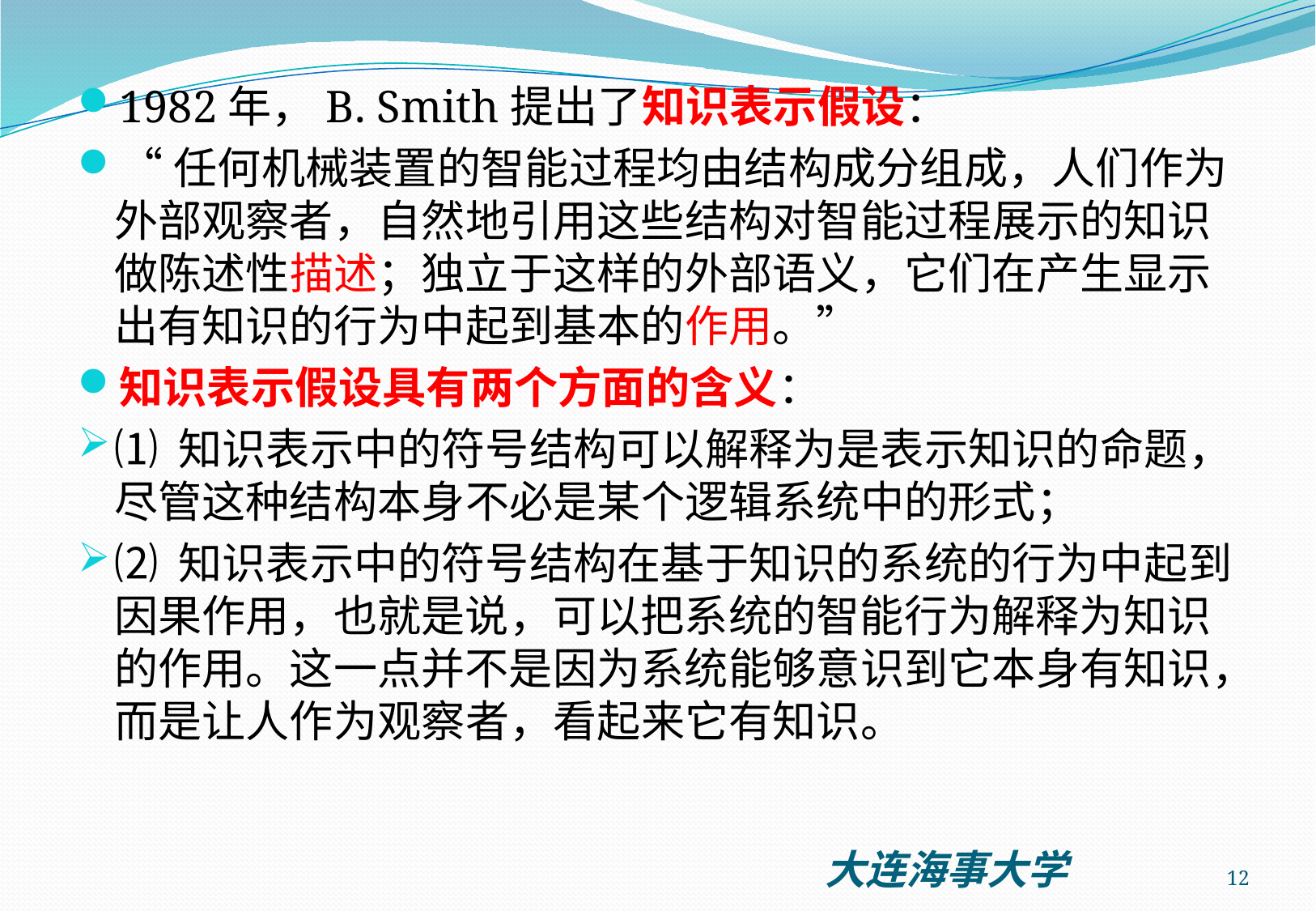

1982年，B. Smith提出了知识表示假设：
“任何机械装置的智能过程均由结构成分组成，人们作为外部观察者，自然地引用这些结构对智能过程展示的知识做陈述性描述；独立于这样的外部语义，它们在产生显示出有知识的行为中起到基本的作用。”
知识表示假设具有两个方面的含义：
⑴ 知识表示中的符号结构可以解释为是表示知识的命题，尽管这种结构本身不必是某个逻辑系统中的形式；
⑵ 知识表示中的符号结构在基于知识的系统的行为中起到因果作用，也就是说，可以把系统的智能行为解释为知识的作用。这一点并不是因为系统能够意识到它本身有知识，而是让人作为观察者，看起来它有知识。

12